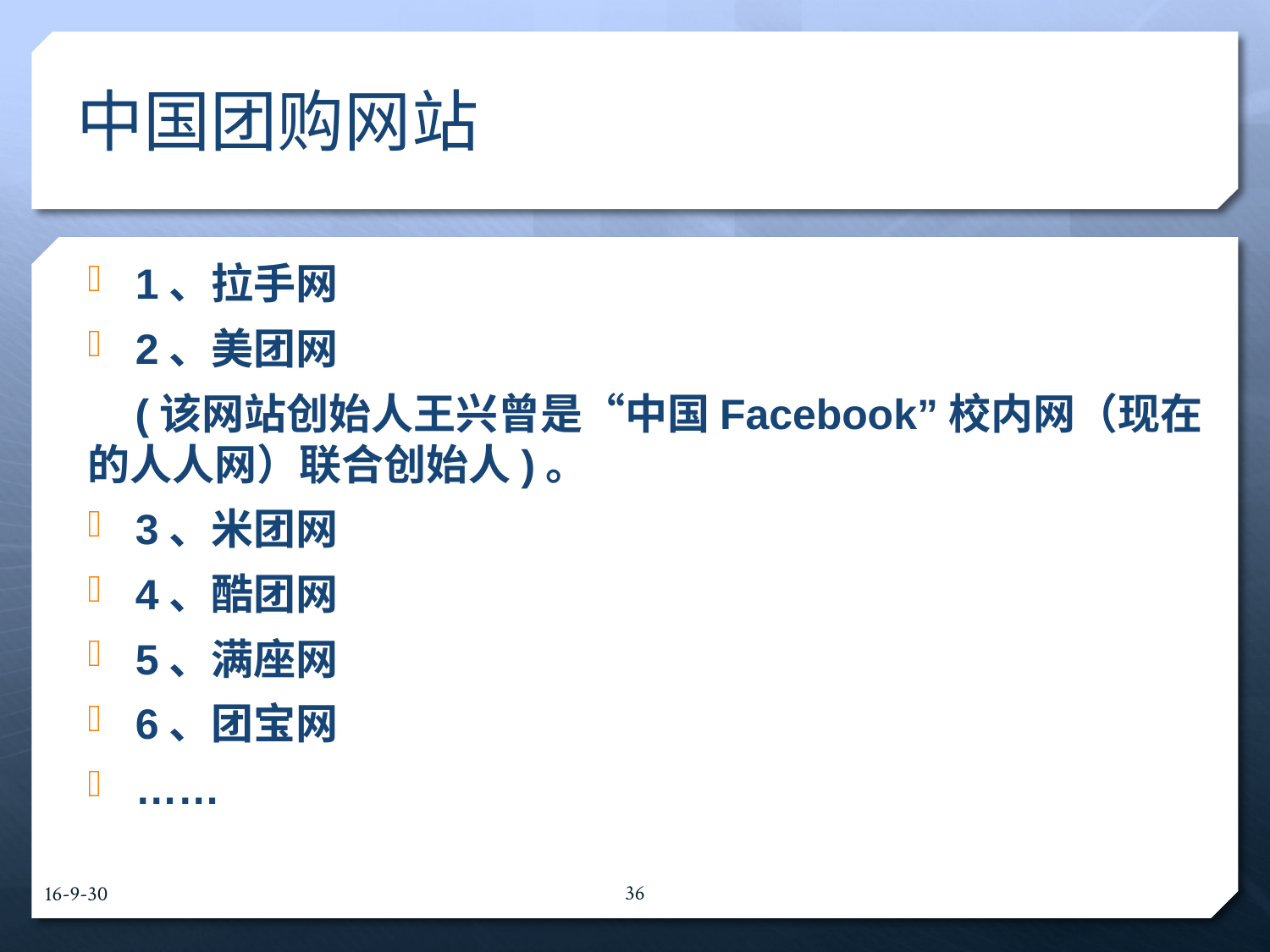

# 中国团购网站
1、拉手网
2、美团网
    (该网站创始人王兴曾是“中国Facebook”校内网（现在的人人网）联合创始人)。
3、米团网
4、酷团网
5、满座网
6、团宝网
……
16-9-30
36